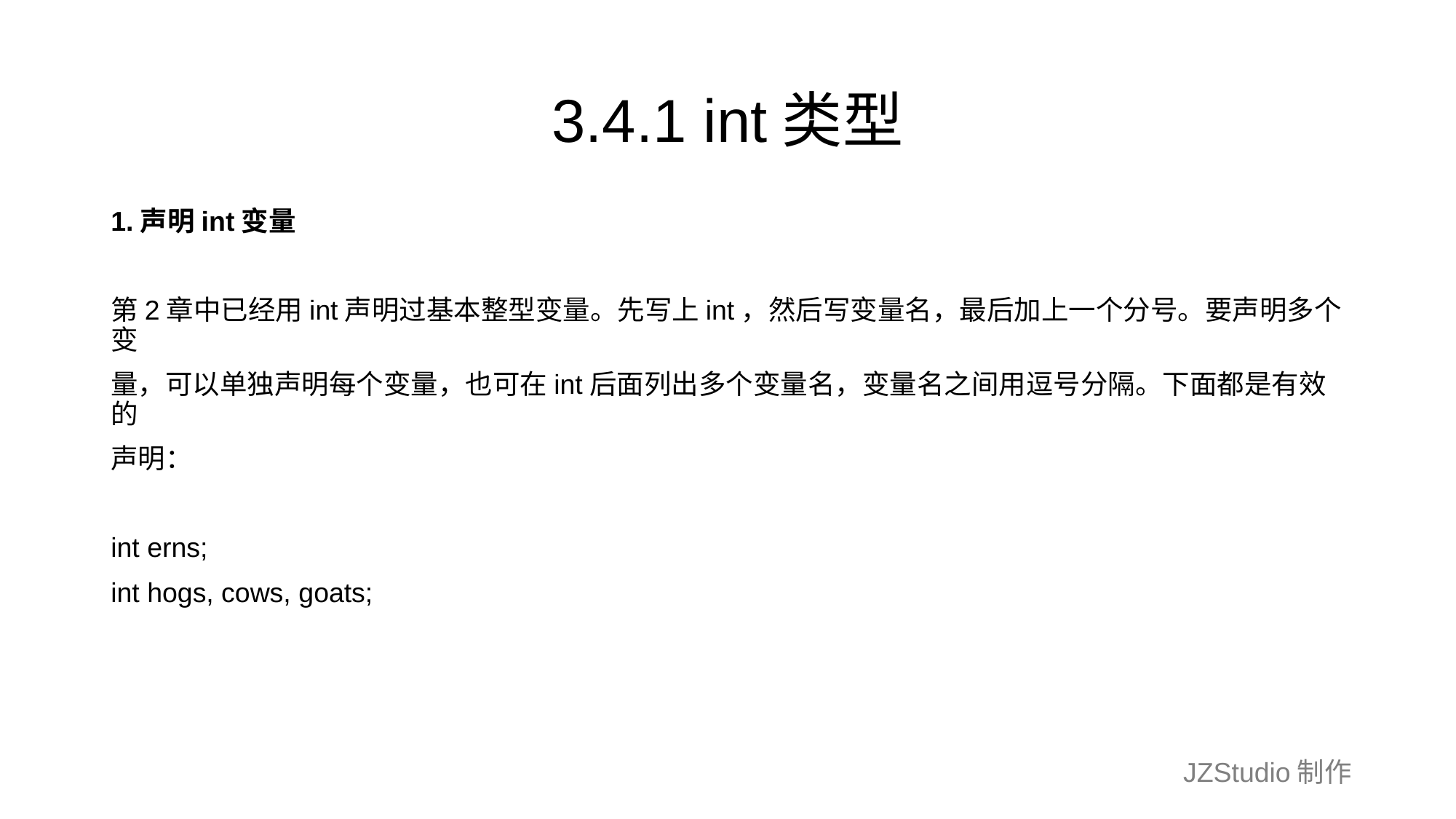

# 3.4.1 int类型
1.声明int变量

第2章中已经用int声明过基本整型变量。先写上int，然后写变量名，最后加上一个分号。要声明多个变
量，可以单独声明每个变量，也可在int后面列出多个变量名，变量名之间用逗号分隔。下面都是有效的
声明：

int erns;
int hogs, cows, goats;